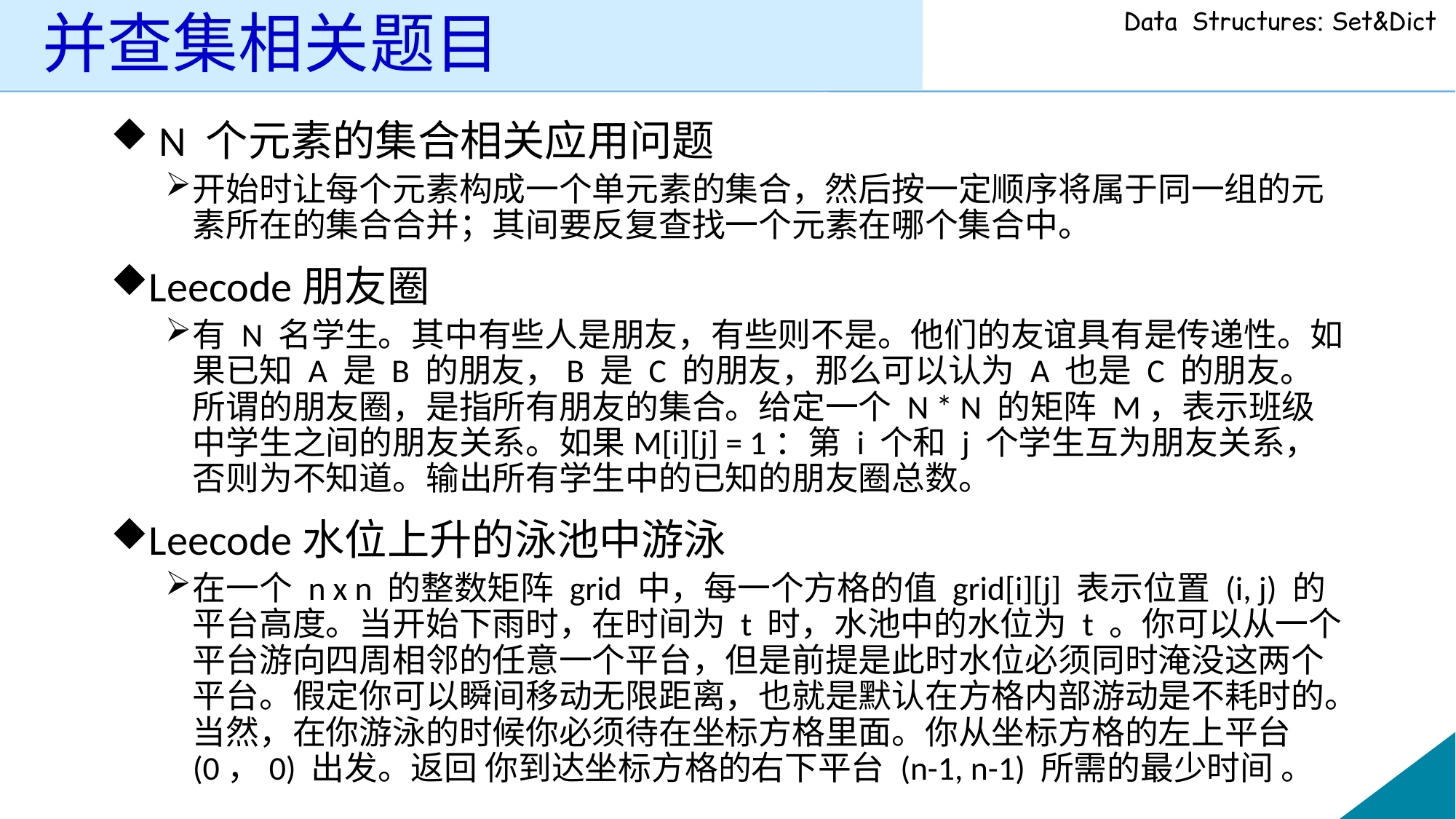

# 并查集相关题目
 N 个元素的集合相关应用问题
开始时让每个元素构成一个单元素的集合，然后按一定顺序将属于同一组的元素所在的集合合并；其间要反复查找一个元素在哪个集合中。
Leecode朋友圈
有 N 名学生。其中有些人是朋友，有些则不是。他们的友谊具有是传递性。如果已知 A 是 B 的朋友，B 是 C 的朋友，那么可以认为 A 也是 C 的朋友。所谓的朋友圈，是指所有朋友的集合。给定一个 N * N 的矩阵 M，表示班级中学生之间的朋友关系。如果M[i][j] = 1：第 i 个和 j 个学生互为朋友关系，否则为不知道。输出所有学生中的已知的朋友圈总数。
Leecode水位上升的泳池中游泳
在一个 n x n 的整数矩阵 grid 中，每一个方格的值 grid[i][j] 表示位置 (i, j) 的平台高度。当开始下雨时，在时间为 t 时，水池中的水位为 t 。你可以从一个平台游向四周相邻的任意一个平台，但是前提是此时水位必须同时淹没这两个平台。假定你可以瞬间移动无限距离，也就是默认在方格内部游动是不耗时的。当然，在你游泳的时候你必须待在坐标方格里面。你从坐标方格的左上平台 (0，0) 出发。返回 你到达坐标方格的右下平台 (n-1, n-1) 所需的最少时间 。